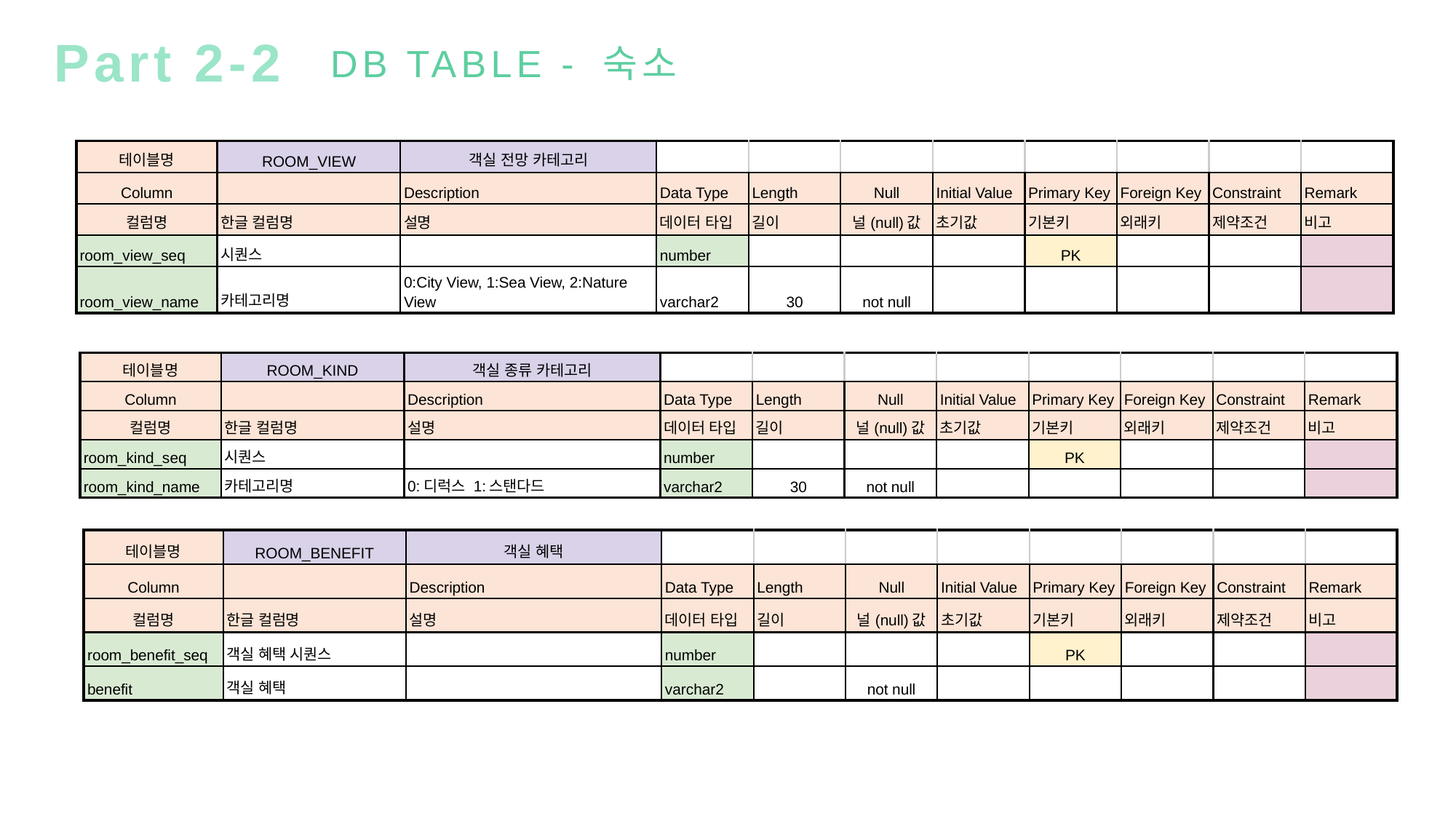

Part 2-2
DB TABLE - 숙소
| 테이블명 | ROOM\_VIEW | 객실 전망 카테고리 |  |  |  |  |  |  |  |  |
| --- | --- | --- | --- | --- | --- | --- | --- | --- | --- | --- |
| Column |  | Description | Data Type | Length | Null | Initial Value | Primary Key | Foreign Key | Constraint | Remark |
| 컬럼명 | 한글 컬럼명 | 설명 | 데이터 타입 | 길이 | 널(null)값 | 초기값 | 기본키 | 외래키 | 제약조건 | 비고 |
| room\_view\_seq | 시퀀스 |  | number |  |  |  | PK |  |  |  |
| room\_view\_name | 카테고리명 | 0:City View, 1:Sea View, 2:Nature View | varchar2 | 30 | not null |  |  |  |  |  |
| 테이블명 | ROOM\_KIND | 객실 종류 카테고리 |  |  |  |  |  |  |  |  |
| --- | --- | --- | --- | --- | --- | --- | --- | --- | --- | --- |
| Column |  | Description | Data Type | Length | Null | Initial Value | Primary Key | Foreign Key | Constraint | Remark |
| 컬럼명 | 한글 컬럼명 | 설명 | 데이터 타입 | 길이 | 널(null)값 | 초기값 | 기본키 | 외래키 | 제약조건 | 비고 |
| room\_kind\_seq | 시퀀스 |  | number |  |  |  | PK |  |  |  |
| room\_kind\_name | 카테고리명 | 0:디럭스 1:스탠다드 | varchar2 | 30 | not null |  |  |  |  |  |
| 테이블명 | ROOM\_BENEFIT | 객실 혜택 |  |  |  |  |  |  |  |  |
| --- | --- | --- | --- | --- | --- | --- | --- | --- | --- | --- |
| Column |  | Description | Data Type | Length | Null | Initial Value | Primary Key | Foreign Key | Constraint | Remark |
| 컬럼명 | 한글 컬럼명 | 설명 | 데이터 타입 | 길이 | 널(null)값 | 초기값 | 기본키 | 외래키 | 제약조건 | 비고 |
| room\_benefit\_seq | 객실 혜택 시퀀스 |  | number |  |  |  | PK |  |  |  |
| benefit | 객실 혜택 |  | varchar2 |  | not null |  |  |  |  |  |